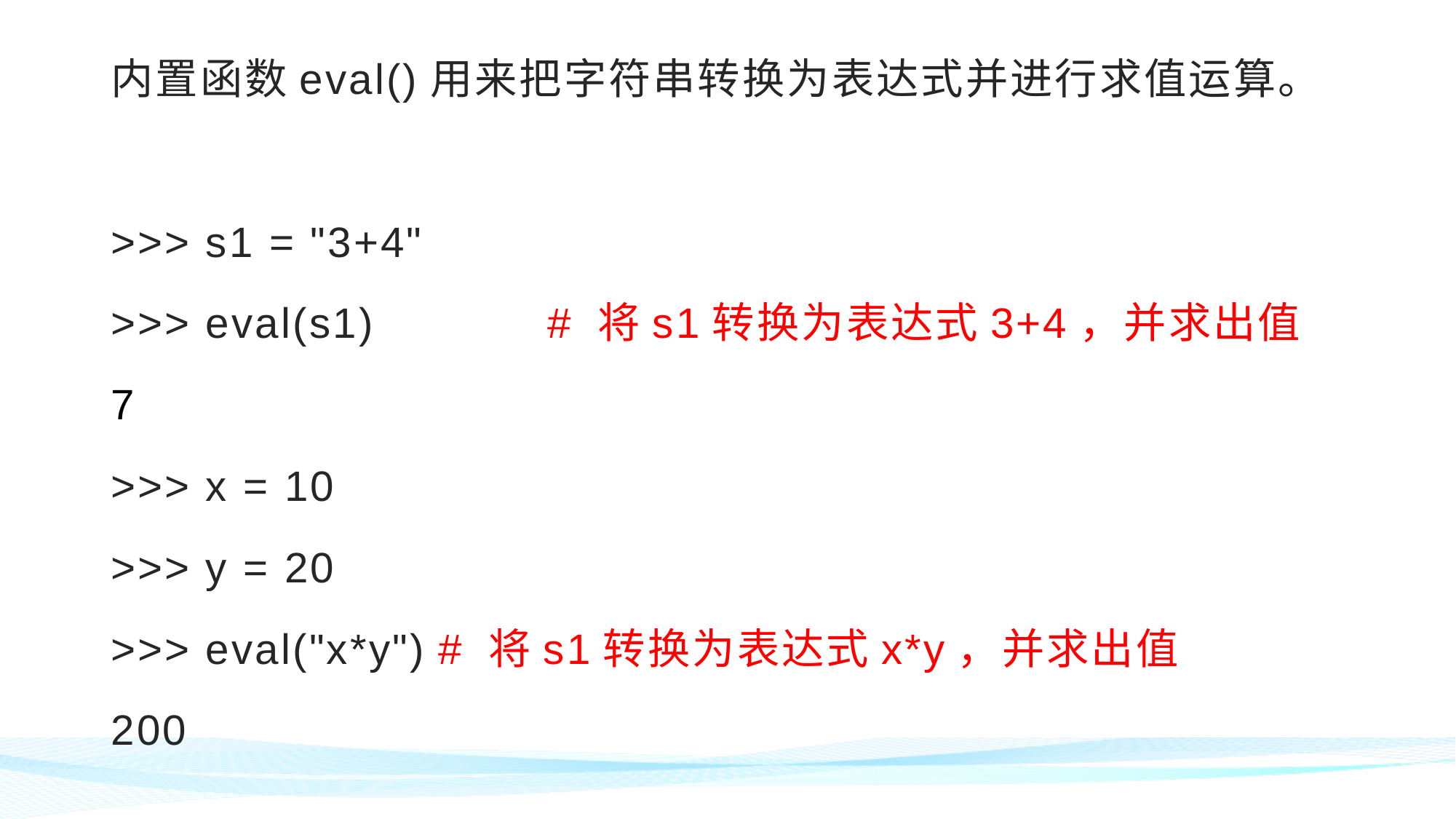

内置函数eval()用来把字符串转换为表达式并进行求值运算。

>>> s1 = "3+4"
>>> eval(s1)      	# 将s1转换为表达式3+4，并求出值
7
>>> x = 10
>>> y = 20
>>> eval("x*y")	# 将s1转换为表达式x*y，并求出值
200